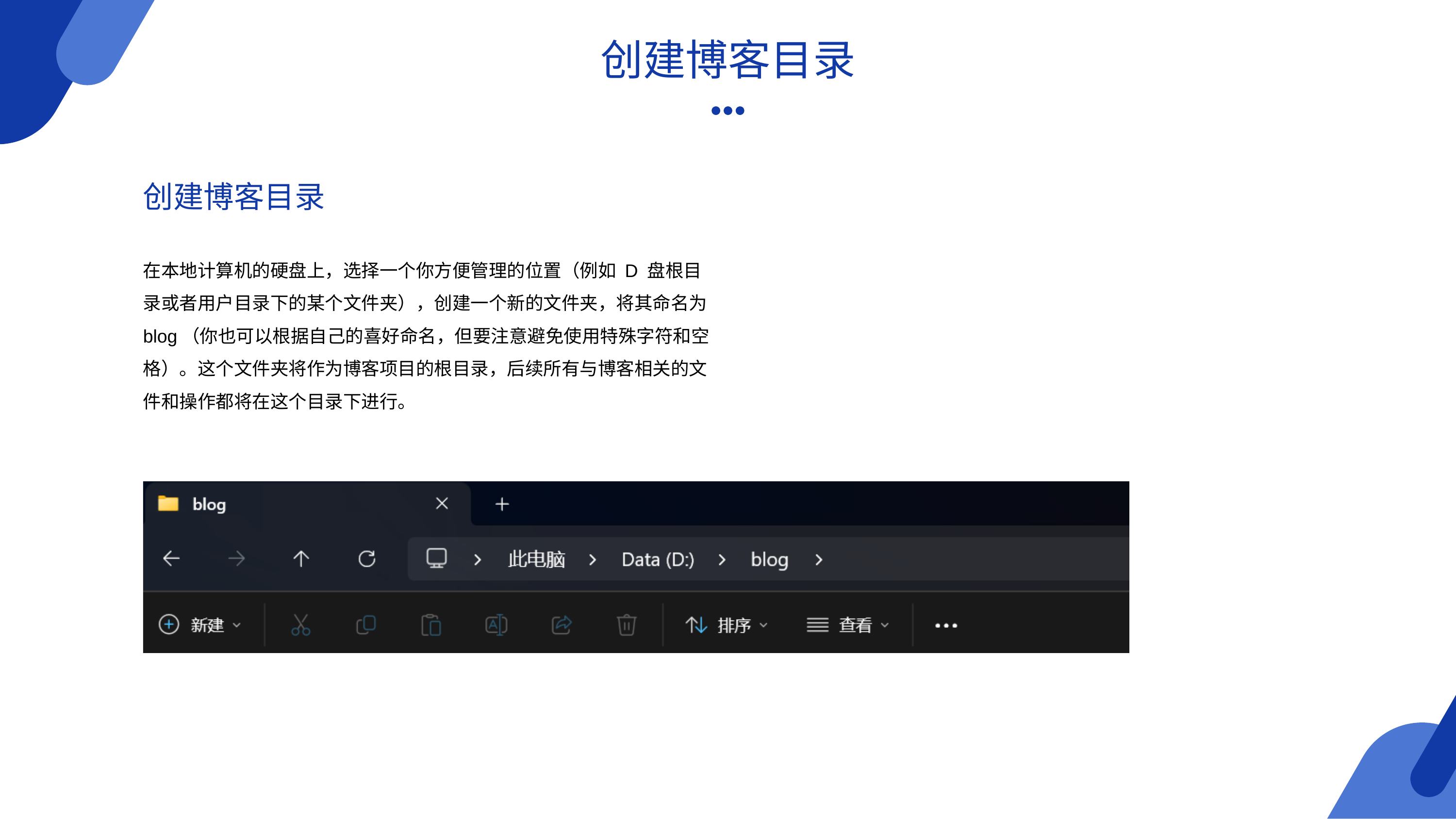

创建博客目录

创建博客目录
在本地计算机的硬盘上，选择一个你方便管理的位置（例如 D 盘根目录或者用户目录下的某个文件夹），创建一个新的文件夹，将其命名为blog（你也可以根据自己的喜好命名，但要注意避免使用特殊字符和空格）。这个文件夹将作为博客项目的根目录，后续所有与博客相关的文件和操作都将在这个目录下进行。